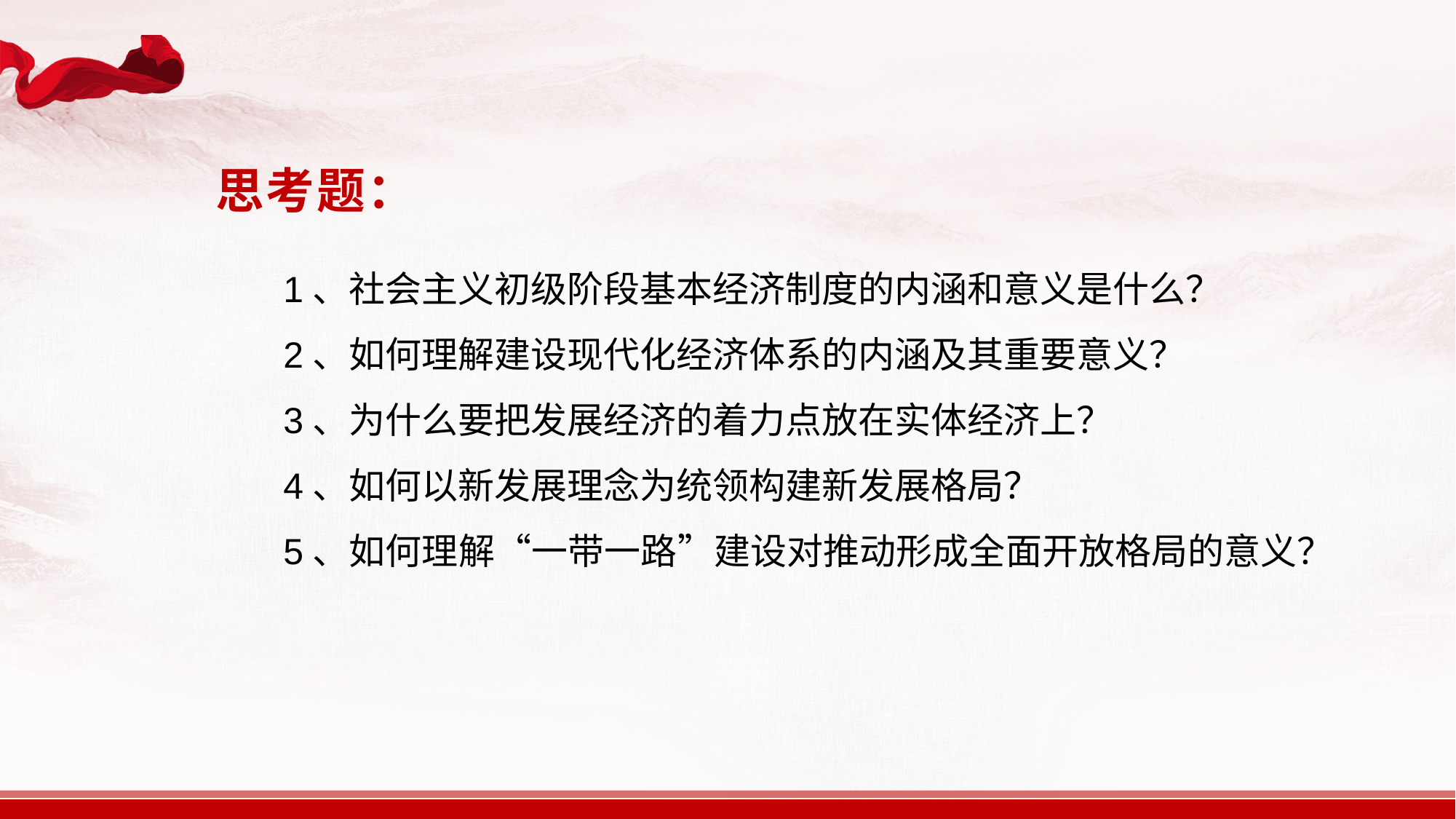

思考题：
1、社会主义初级阶段基本经济制度的内涵和意义是什么？
2、如何理解建设现代化经济体系的内涵及其重要意义？
3、为什么要把发展经济的着力点放在实体经济上？
4、如何以新发展理念为统领构建新发展格局？
5、如何理解“一带一路”建设对推动形成全面开放格局的意义？